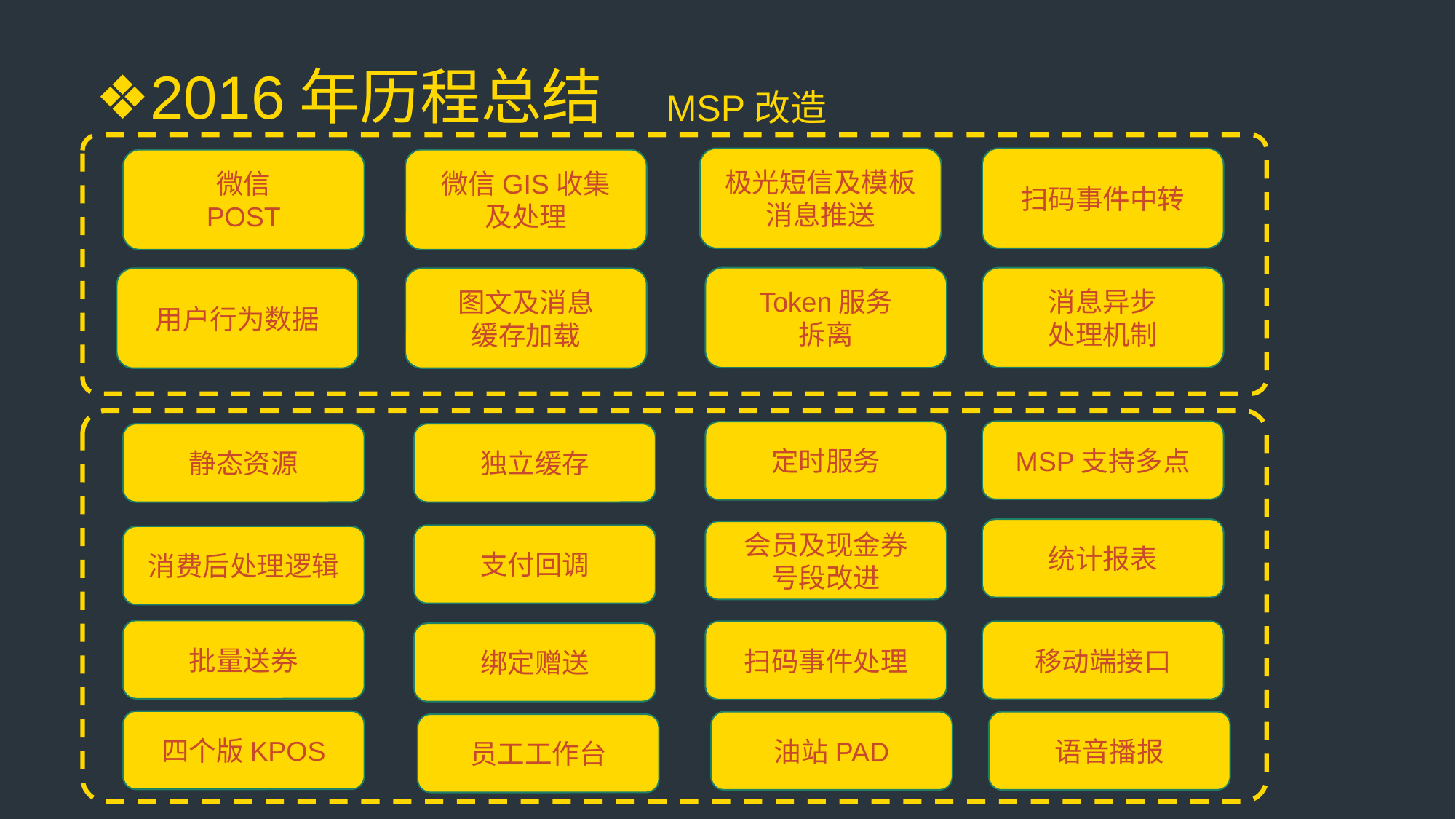

❖2016年历程总结
MSP改造

扫码事件中转
极光短信及模板消息推送
微信
POST
微信GIS收集
及处理
消息异步
处理机制
Token服务
拆离
图文及消息
缓存加载
用户行为数据

MSP支持多点
定时服务
独立缓存
静态资源
统计报表
会员及现金券
号段改进
支付回调
消费后处理逻辑
批量送券
移动端接口
扫码事件处理
绑定赠送
四个版KPOS
语音播报
油站PAD
员工工作台